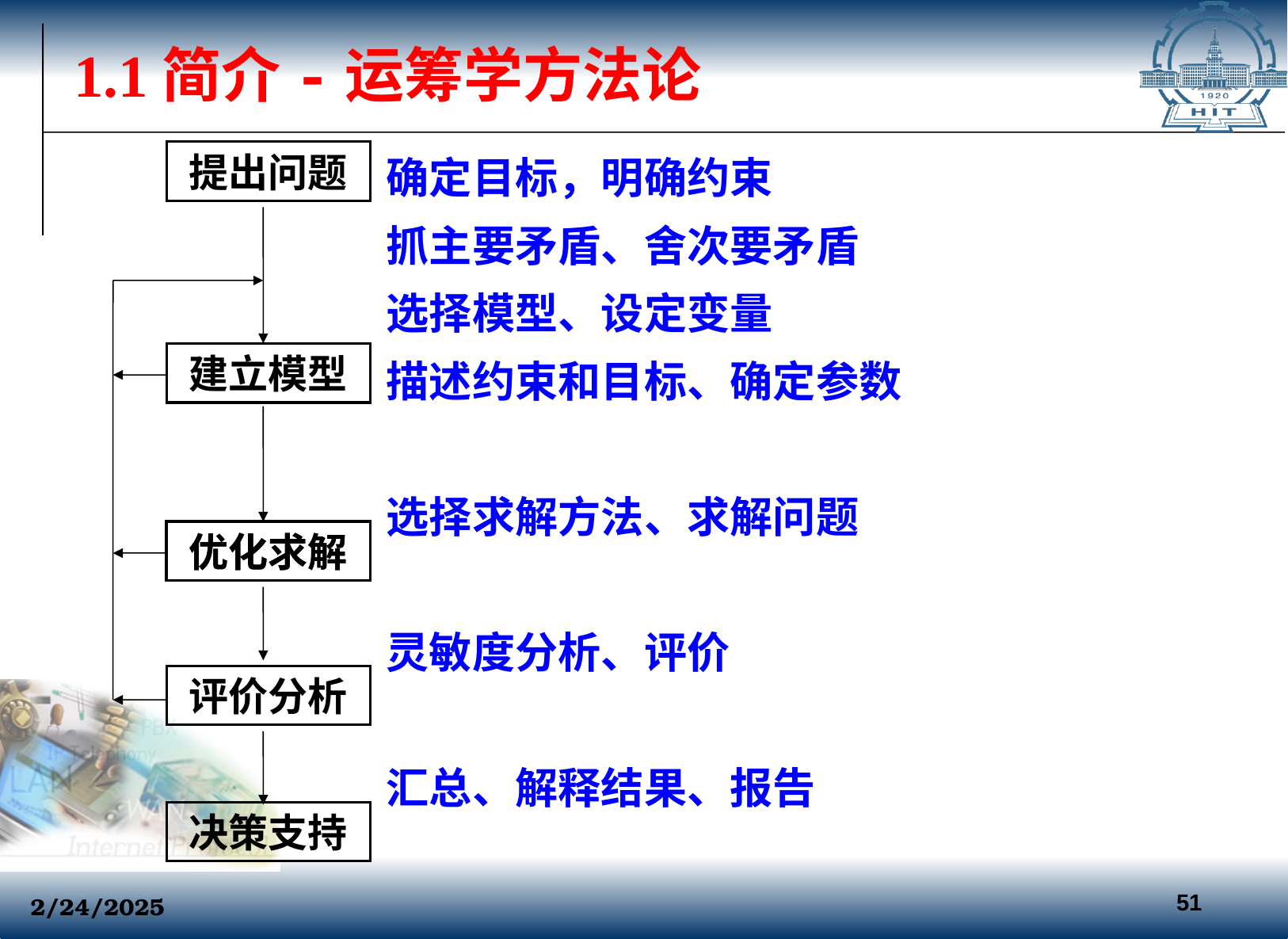

# 1.1简介-运筹学方法论
提出问题

建立模型

优化求解

评价分析

决策支持
                                确定目标，明确约束
                                抓主要矛盾、舍次要矛盾
                                选择模型、设定变量
                                描述约束和目标、确定参数

                                选择求解方法、求解问题

                                灵敏度分析、评价

                                汇总、解释结果、报告

优化求解